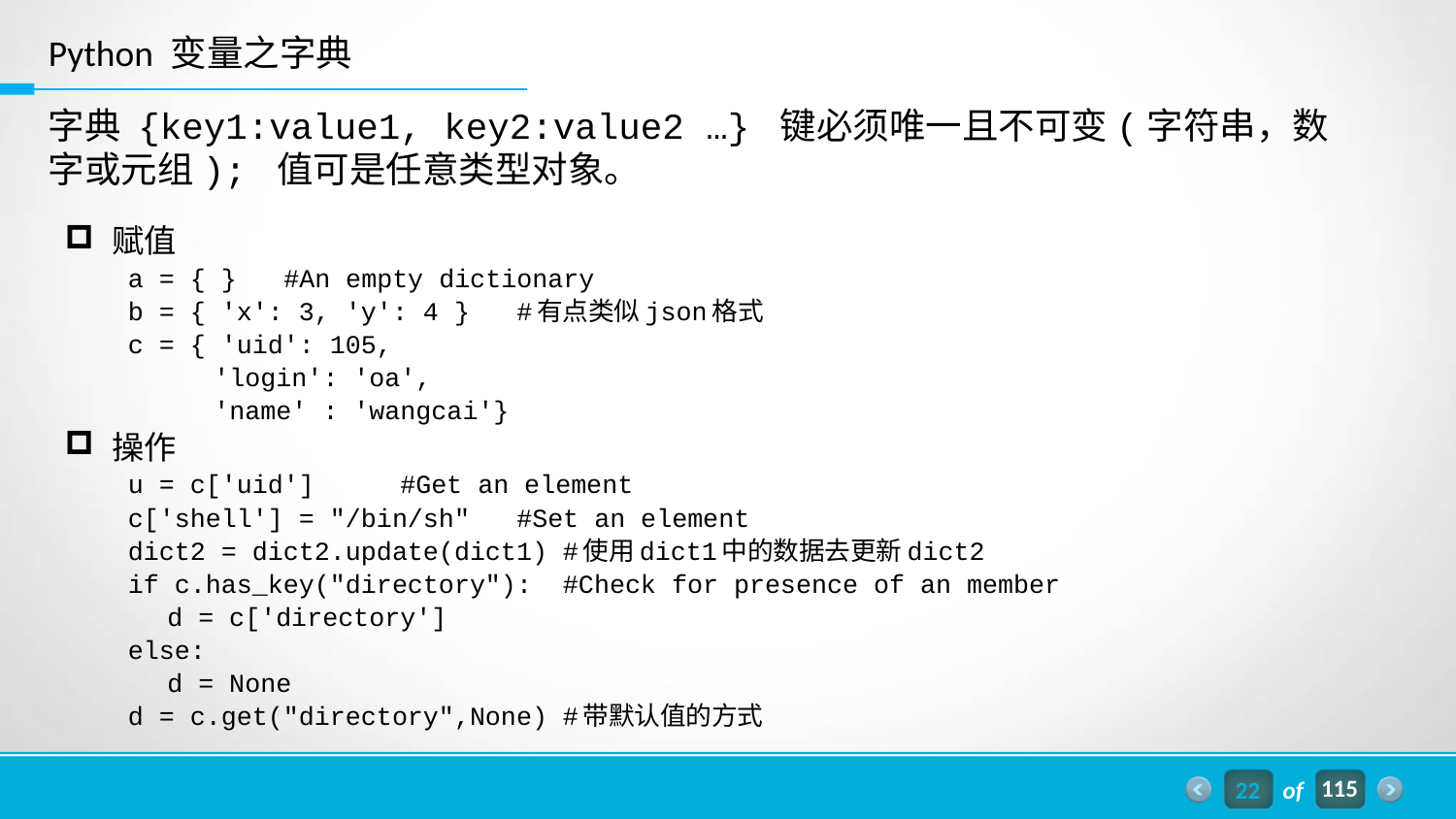

Python 变量之字典

字典 {key1:value1, key2:value2 …} 键必须唯一且不可变(字符串，数字或元组); 值可是任意类型对象。
赋值
a = { } 			#An empty dictionary
b = { 'x': 3, 'y': 4 }	#有点类似json格式
c = { 'uid': 105,
	   'login': 'oa',
	   'name' : 'wangcai'}
操作
u = c['uid'] 		#Get an element
c['shell'] = "/bin/sh" 	#Set an element
dict2 = dict2.update(dict1) #使用dict1中的数据去更新dict2
if c.has_key("directory"):  #Check for presence of an member
	d = c['directory']
else:
	d = None
d = c.get("directory",None) #带默认值的方式
22